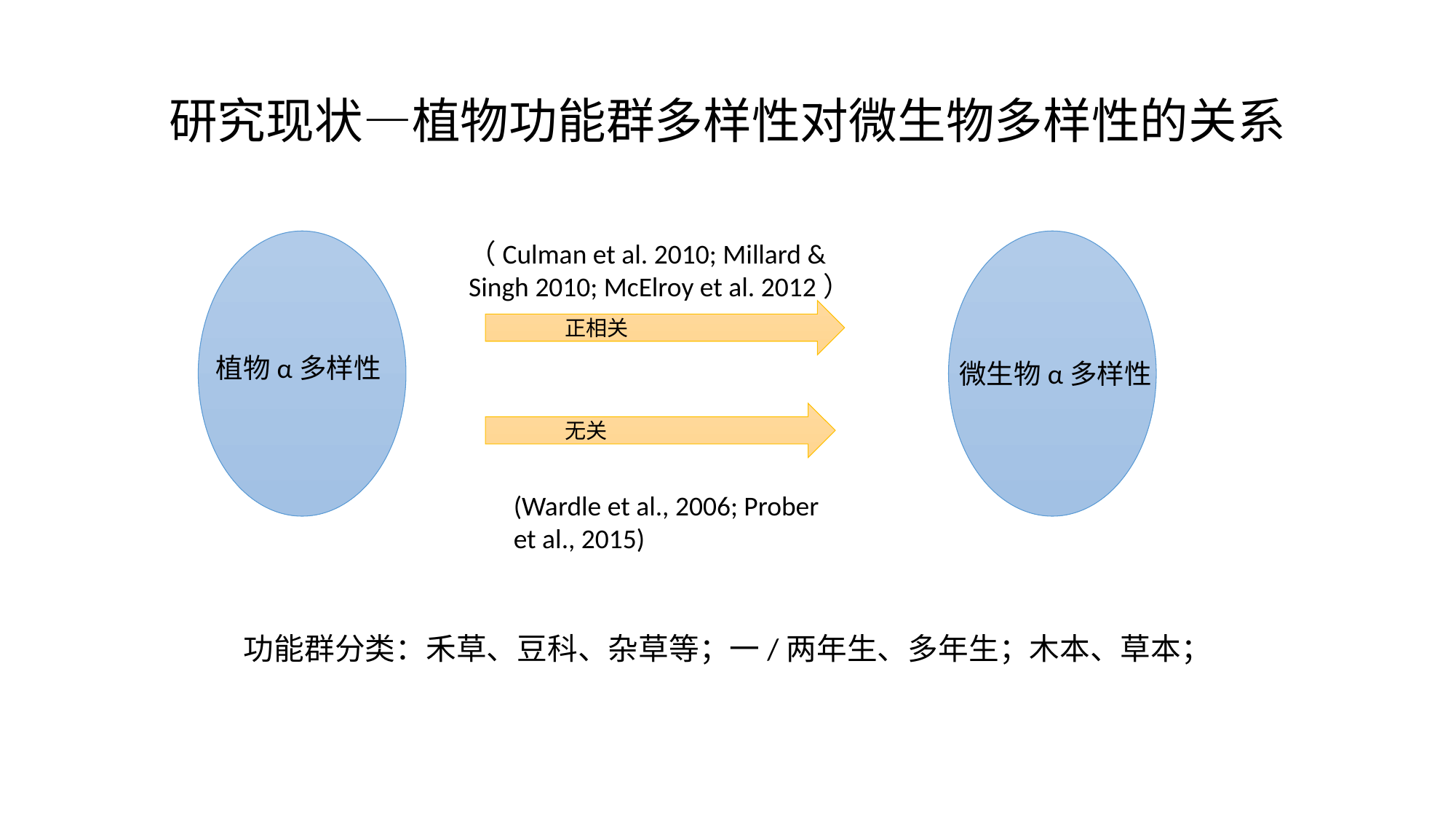

# 研究现状—植物功能群多样性对微生物多样性的关系

（Culman et al. 2010; Millard & Singh 2010; McElroy et al. 2012）

正相关
植物α多样性
微生物α多样性

无关
(Wardle et al., 2006; Prober et al., 2015)
功能群分类：禾草、豆科、杂草等；一/两年生、多年生；木本、草本；